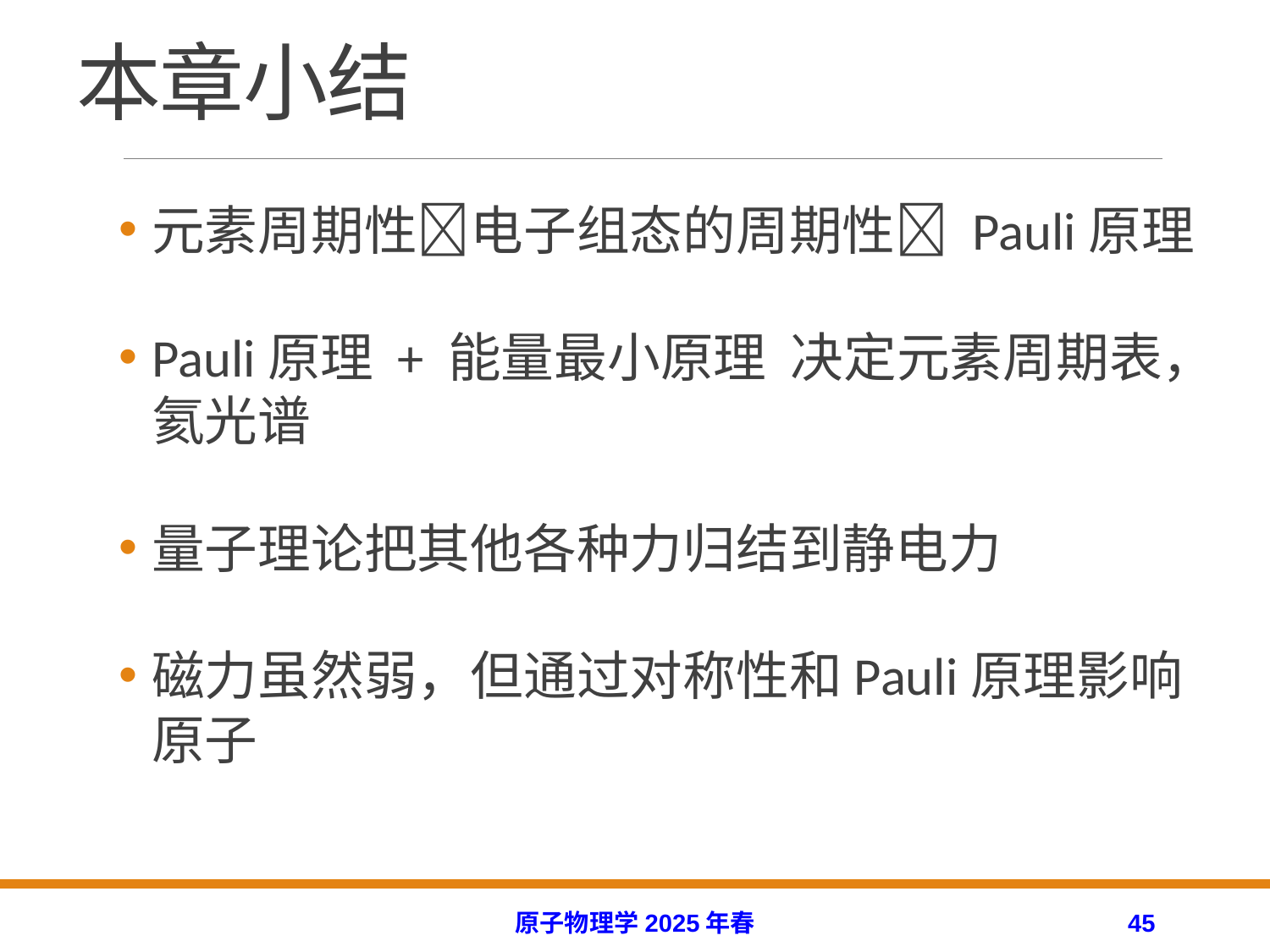

# 本章小结
元素周期性→电子组态的周期性→ Pauli原理

Pauli原理 + 能量最小原理  决定元素周期表，氦光谱

量子理论把其他各种力归结到静电力

磁力虽然弱，但通过对称性和Pauli原理影响原子

原子物理学2025年春
45